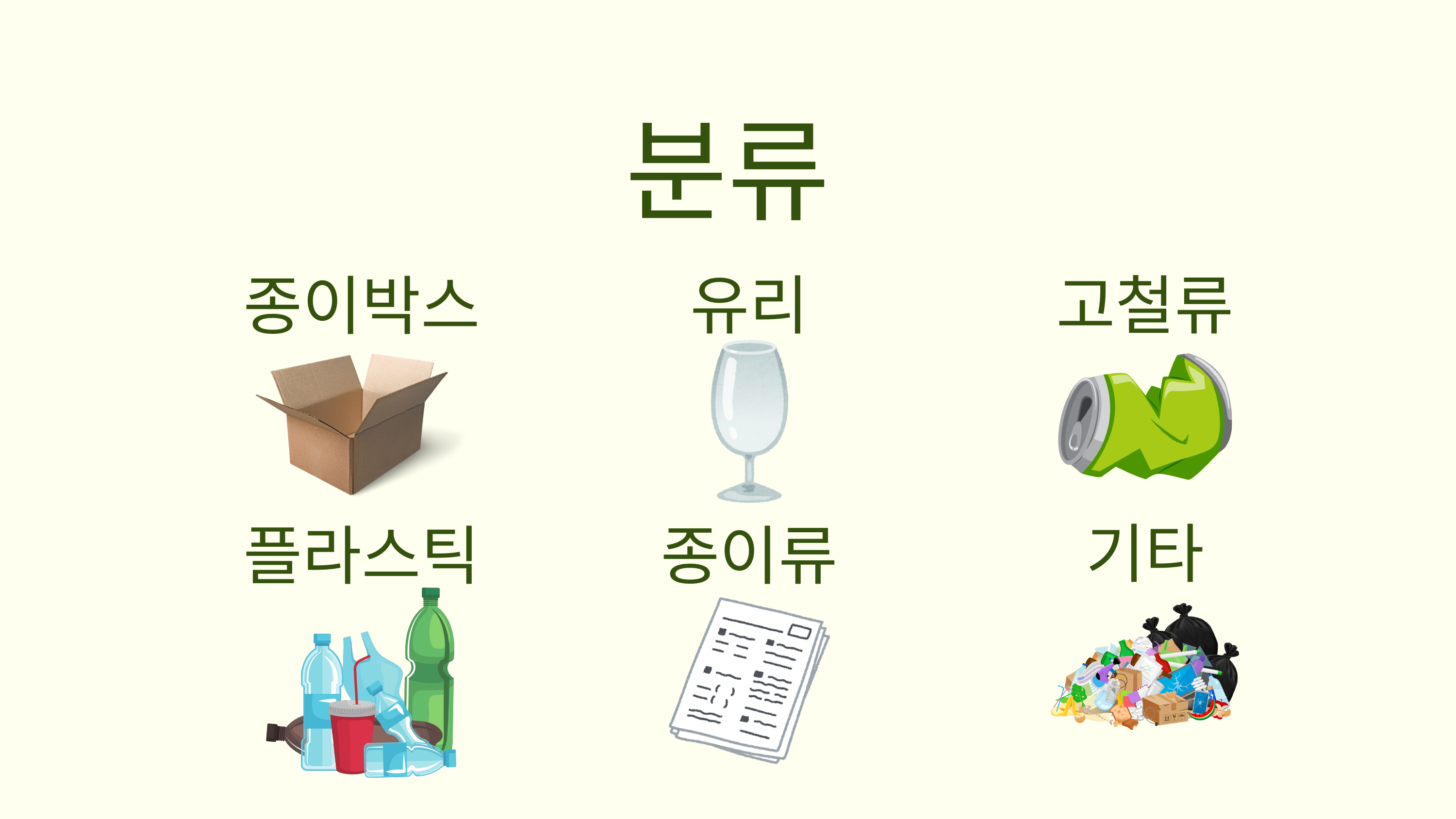

분류
유리
고철류
종이박스

기타
플라스틱
종이류